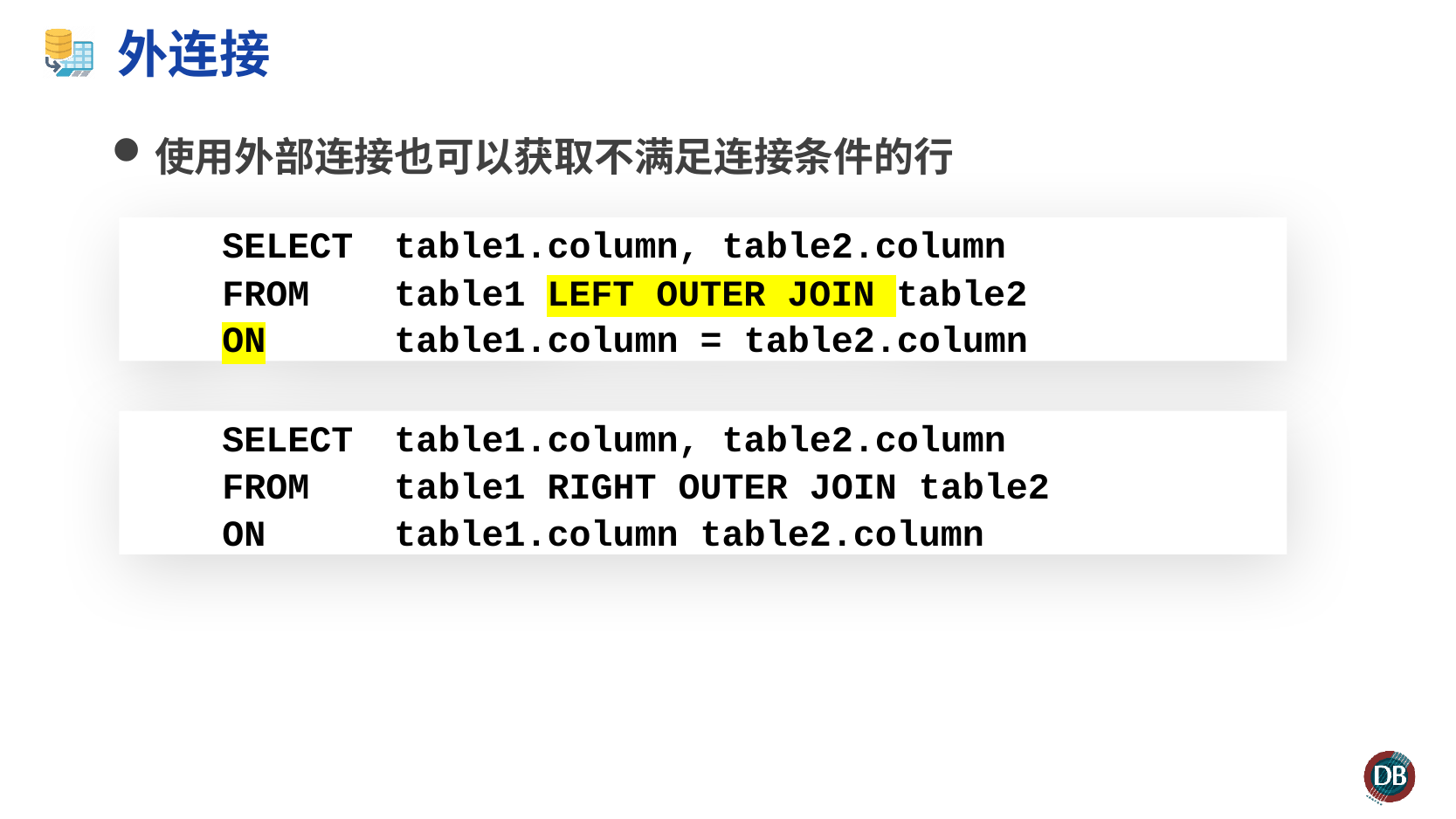

# 外连接
使用外部连接也可以获取不满足连接条件的行

SELECT	table1.column, table2.column
FROM	table1 LEFT OUTER JOIN table2
ON	table1.column = table2.column
SELECT	table1.column, table2.column
FROM	table1 RIGHT OUTER JOIN table2
ON	table1.column table2.column